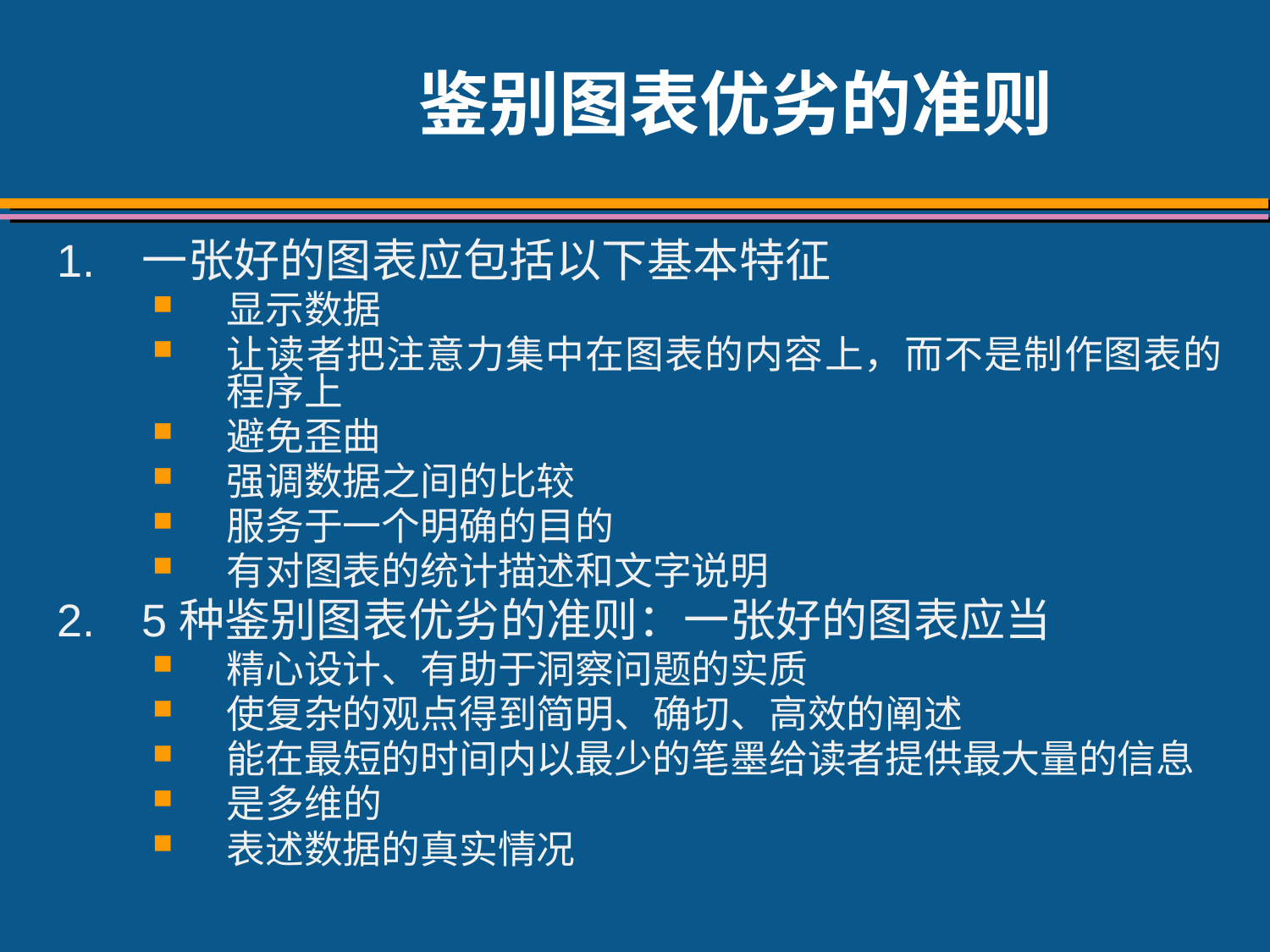

# 鉴别图表优劣的准则
一张好的图表应包括以下基本特征
显示数据
让读者把注意力集中在图表的内容上，而不是制作图表的程序上
避免歪曲
强调数据之间的比较
服务于一个明确的目的
有对图表的统计描述和文字说明
5种鉴别图表优劣的准则：一张好的图表应当
精心设计、有助于洞察问题的实质
使复杂的观点得到简明、确切、高效的阐述
能在最短的时间内以最少的笔墨给读者提供最大量的信息
是多维的
表述数据的真实情况